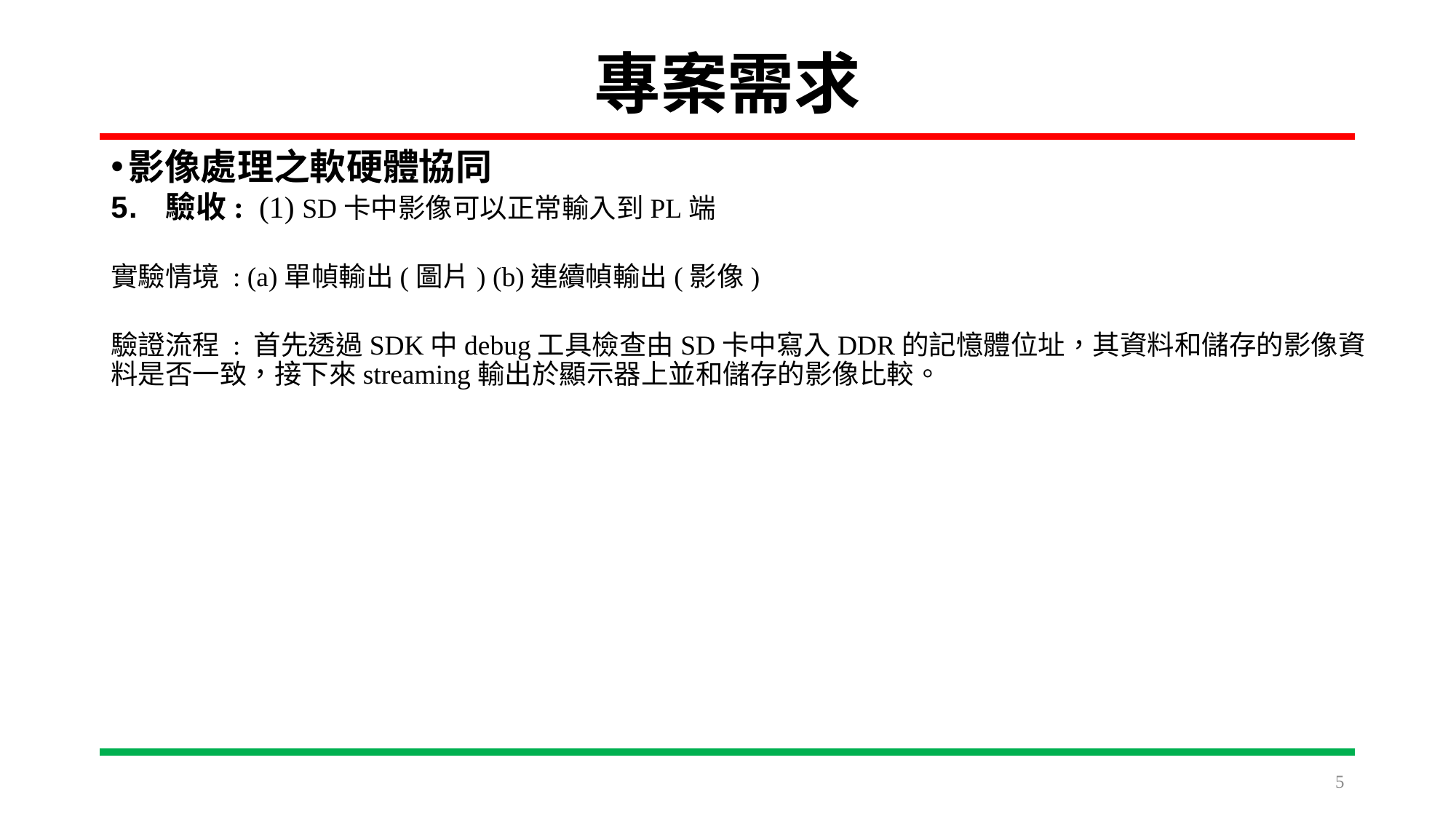

# 專案需求
影像處理之軟硬體協同
驗收:  (1) SD卡中影像可以正常輸入到PL端

實驗情境 : (a)單幀輸出(圖片) (b)連續幀輸出(影像)

驗證流程 : 首先透過SDK中debug工具檢查由SD卡中寫入DDR的記憶體位址，其資料和儲存的影像資料是否一致，接下來streaming輸出於顯示器上並和儲存的影像比較。

5